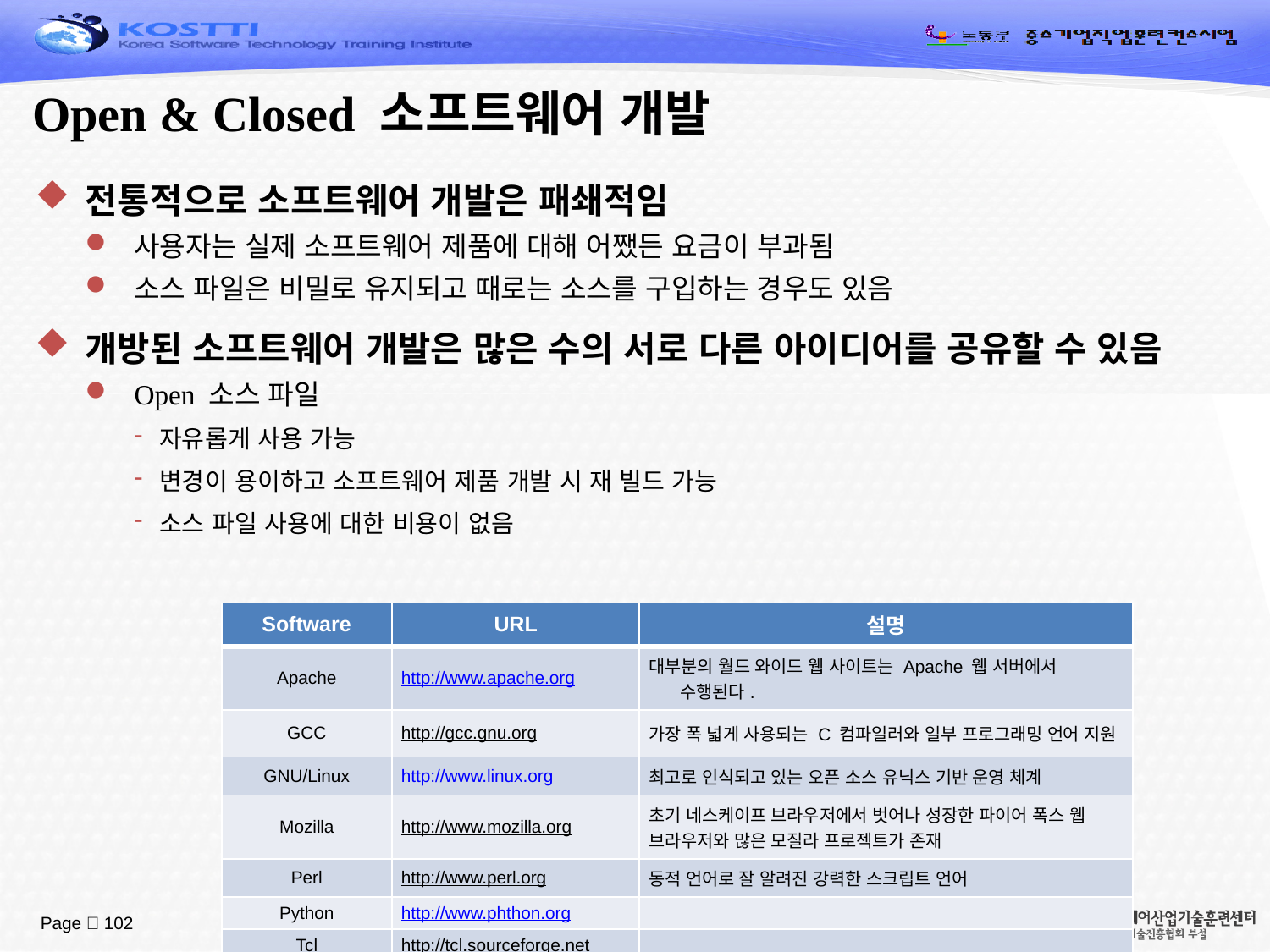

# Open & Closed 소프트웨어 개발
전통적으로 소프트웨어 개발은 패쇄적임
사용자는 실제 소프트웨어 제품에 대해 어쨌든 요금이 부과됨
소스 파일은 비밀로 유지되고 때로는 소스를 구입하는 경우도 있음
개방된 소프트웨어 개발은 많은 수의 서로 다른 아이디어를 공유할 수 있음
Open 소스 파일
자유롭게 사용 가능
변경이 용이하고 소프트웨어 제품 개발 시 재 빌드 가능
소스 파일 사용에 대한 비용이 없음

| Software | URL | 설명 |
| --- | --- | --- |
| Apache | http://www.apache.org | 대부분의 월드 와이드 웹 사이트는 Apache 웹 서버에서 수행된다. |
| GCC | http://gcc.gnu.org | 가장 폭 넓게 사용되는 C 컴파일러와 일부 프로그래밍 언어 지원 |
| GNU/Linux | http://www.linux.org | 최고로 인식되고 있는 오픈 소스 유닉스 기반 운영 체계 |
| Mozilla | http://www.mozilla.org | 초기 네스케이프 브라우저에서 벗어나 성장한 파이어 폭스 웹 브라우저와 많은 모질라 프로젝트가 존재 |
| Perl | http://www.perl.org | 동적 언어로 잘 알려진 강력한 스크립트 언어 |
| Python | http://www.phthon.org |  |
| Tcl | http://tcl.sourceforge.net |  |